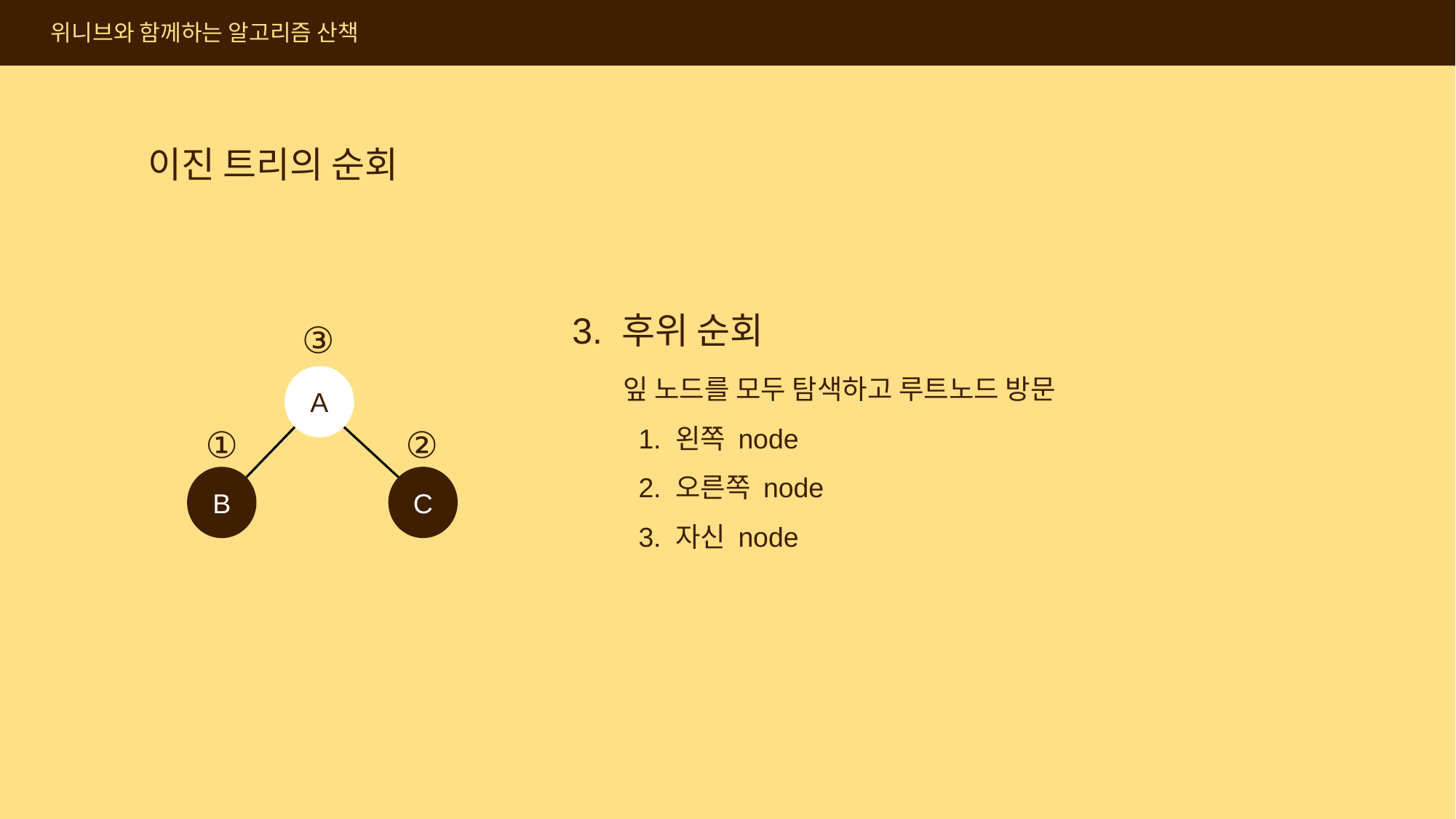

위니브와 함께하는 알고리즘 산책
이진 트리의 순회
3. 후위 순회
③
A
②
①
C
B
잎 노드를 모두 탐색하고 루트노드 방문
  1. 왼쪽 node
  2. 오른쪽 node
  3. 자신 node